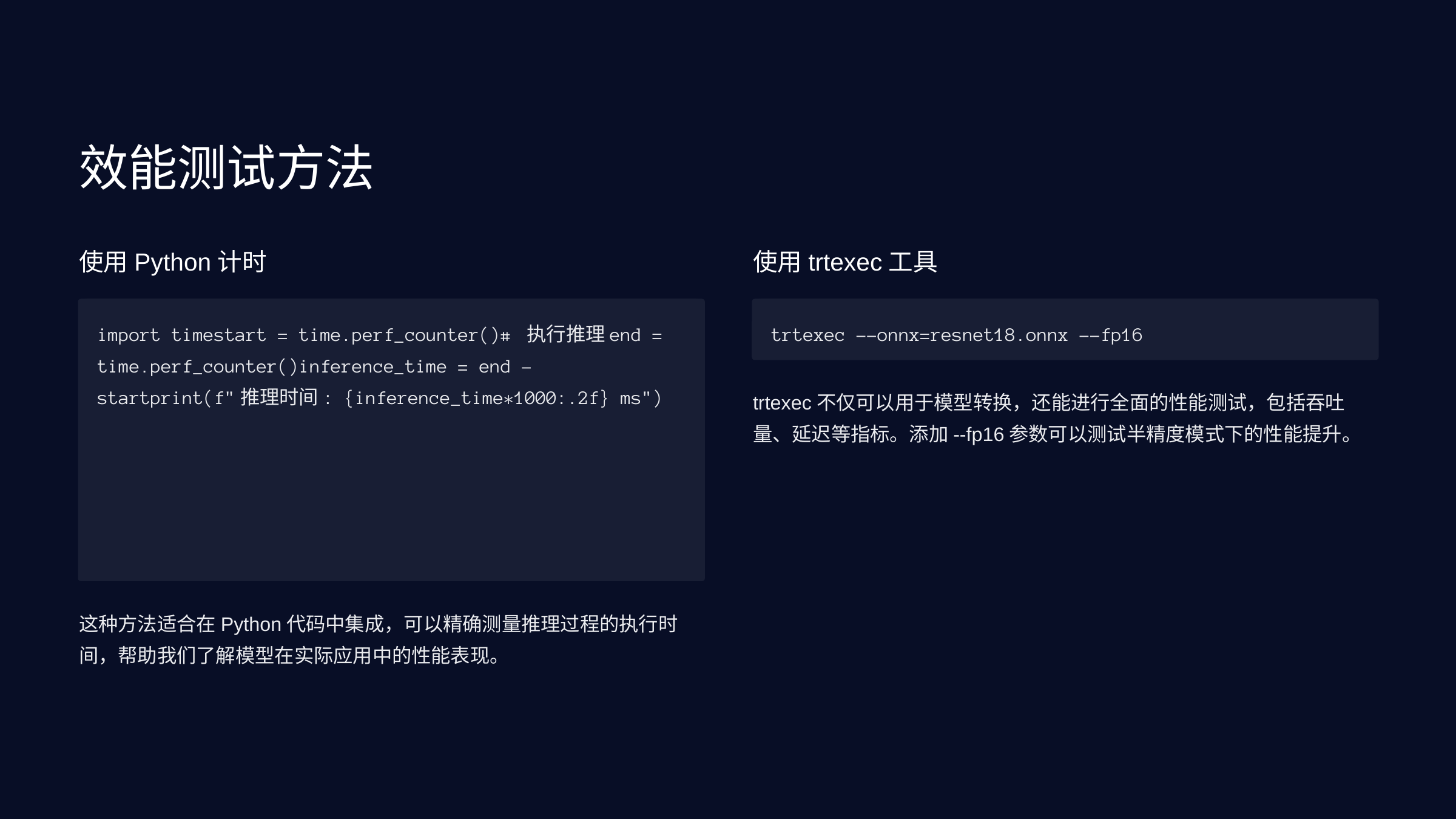

效能测试方法
使用Python计时
使用trtexec工具

import timestart = time.perf_counter()# 执行推理end = time.perf_counter()inference_time = end - startprint(f"推理时间: {inference_time*1000:.2f} ms")
trtexec --onnx=resnet18.onnx --fp16
trtexec不仅可以用于模型转换，还能进行全面的性能测试，包括吞吐量、延迟等指标。添加--fp16参数可以测试半精度模式下的性能提升。
这种方法适合在Python代码中集成，可以精确测量推理过程的执行时间，帮助我们了解模型在实际应用中的性能表现。